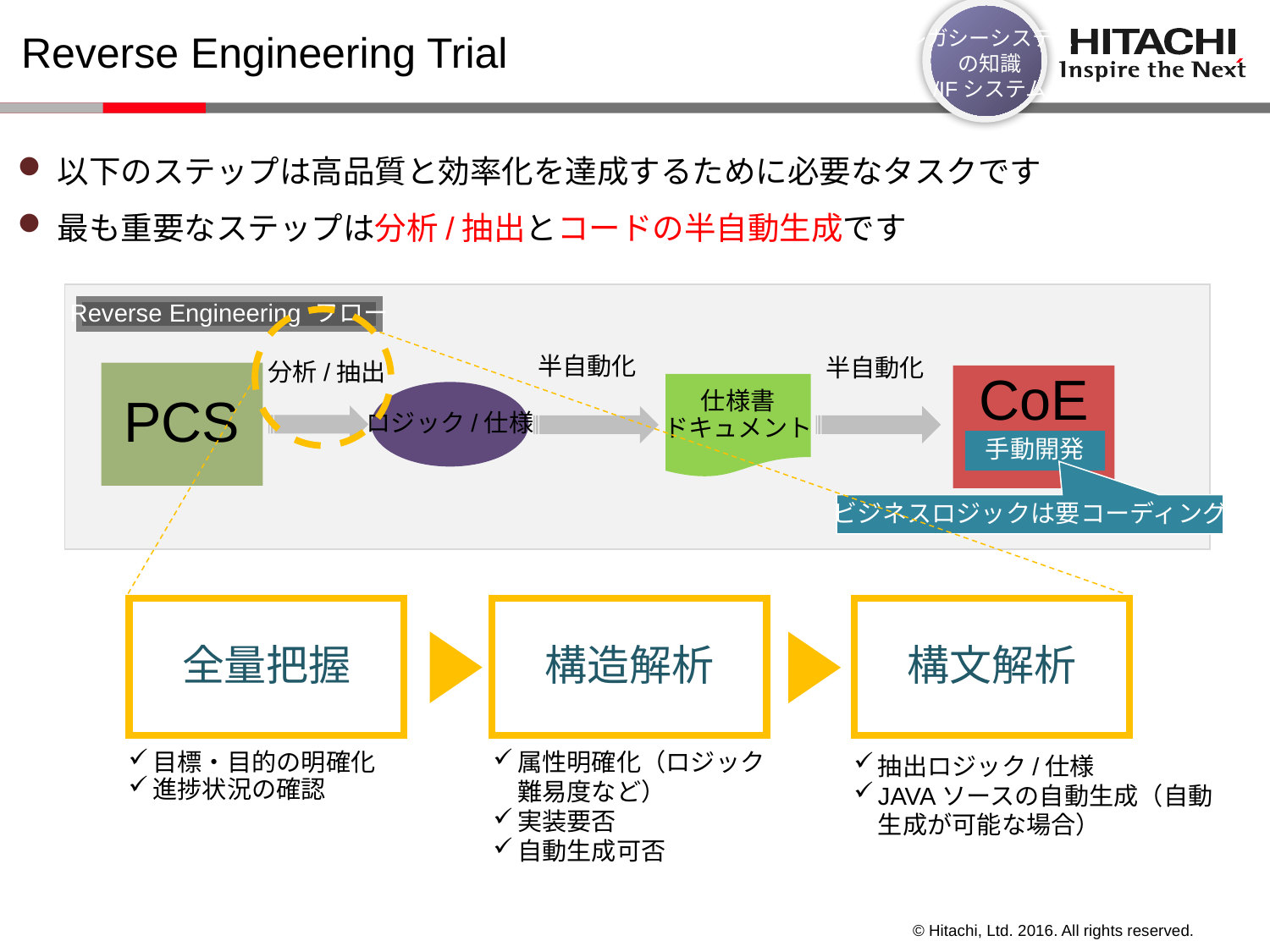

レガシーシステム
の知識
/IFシステム
Reverse Engineering Trial
以下のステップは高品質と効率化を達成するために必要なタスクです
最も重要なステップは分析/抽出とコードの半自動生成です

Reverse Engineering フロー

半自動化
半自動化
分析/抽出
PCS
CoE
仕様書
ドキュメント
ロジック/仕様

手動開発
ビジネスロジックは要コーディング
全量把握
構造解析
構文解析

属性明確化（ロジック難易度など）
実装要否
自動生成可否
目標・目的の明確化
進捗状況の確認
抽出ロジック/仕様
JAVAソースの自動生成（自動生成が可能な場合）